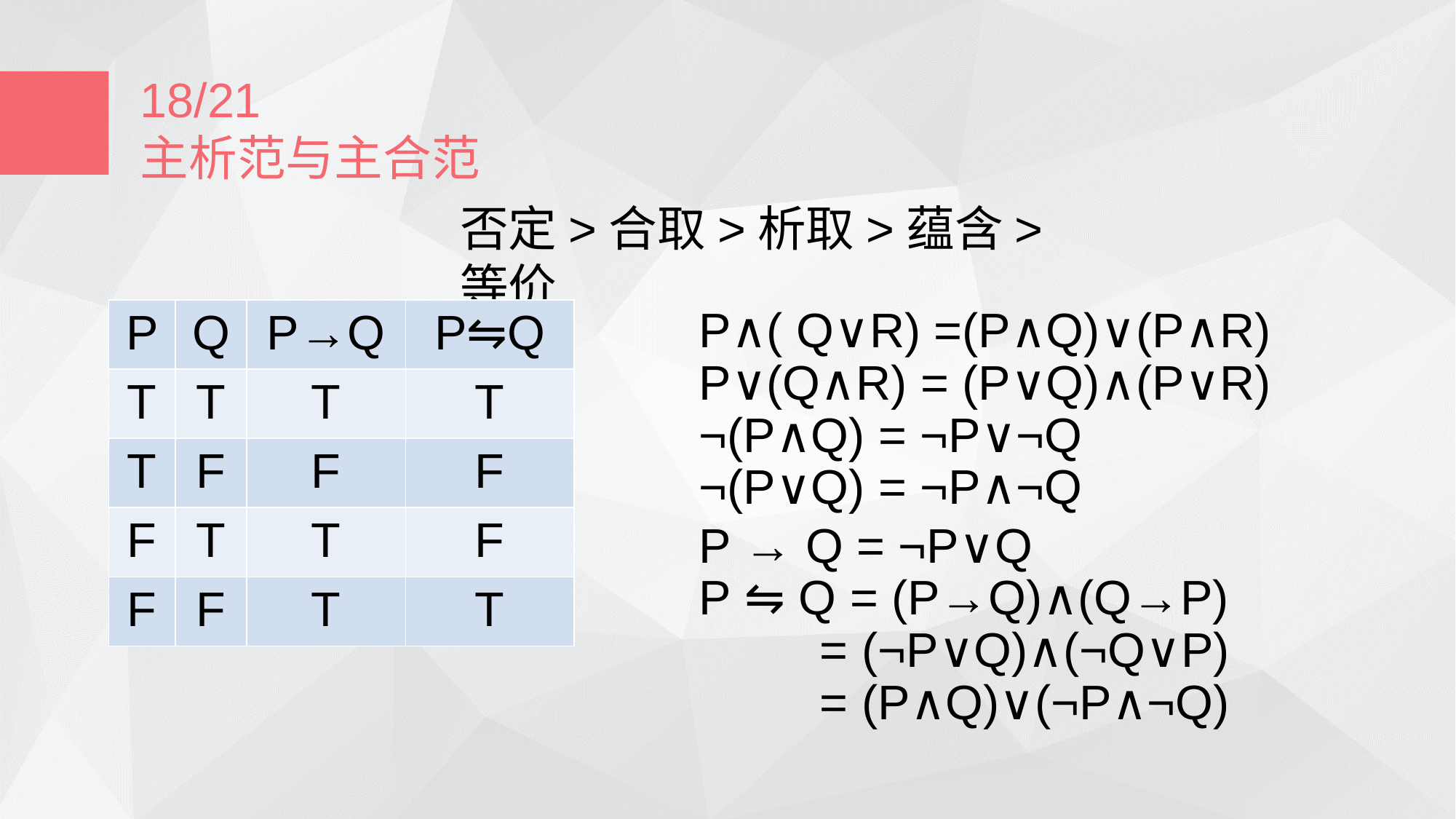

18/21
主析范与主合范

否定>合取>析取>蕴含>等价
| P | Q | P→Q | P⇋Q |
| --- | --- | --- | --- |
| T | T | T | T |
| T | F | F | F |
| F | T | T | F |
| F | F | T | T |
P∧( Q∨R) =(P∧Q)∨(P∧R)
P∨(Q∧R) = (P∨Q)∧(P∨R)
¬(P∧Q) = ¬P∨¬Q
¬(P∨Q) = ¬P∧¬Q
P → Q = ¬P∨Q
P ⇋ Q = (P→Q)∧(Q→P)
         = (¬P∨Q)∧(¬Q∨P)
         = (P∧Q)∨(¬P∧¬Q)